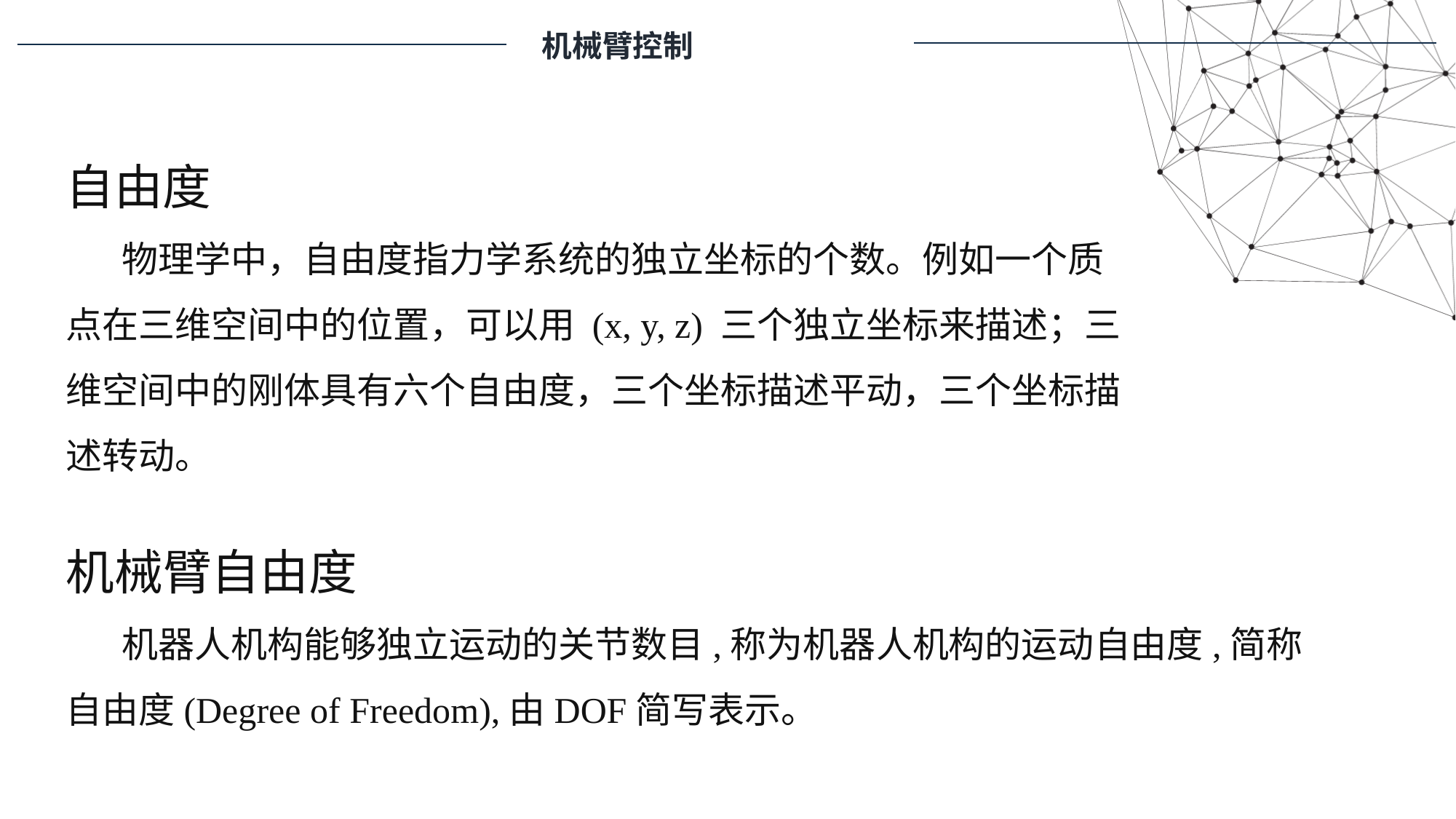

机械臂控制
自由度
        物理学中，自由度指力学系统的独立坐标的个数。例如一个质点在三维空间中的位置，可以用 (x, y, z) 三个独立坐标来描述；三维空间中的刚体具有六个自由度，三个坐标描述平动，三个坐标描述转动。
机械臂自由度
        机器人机构能够独立运动的关节数目,称为机器人机构的运动自由度,简称自由度(Degree of Freedom),由DOF简写表示。